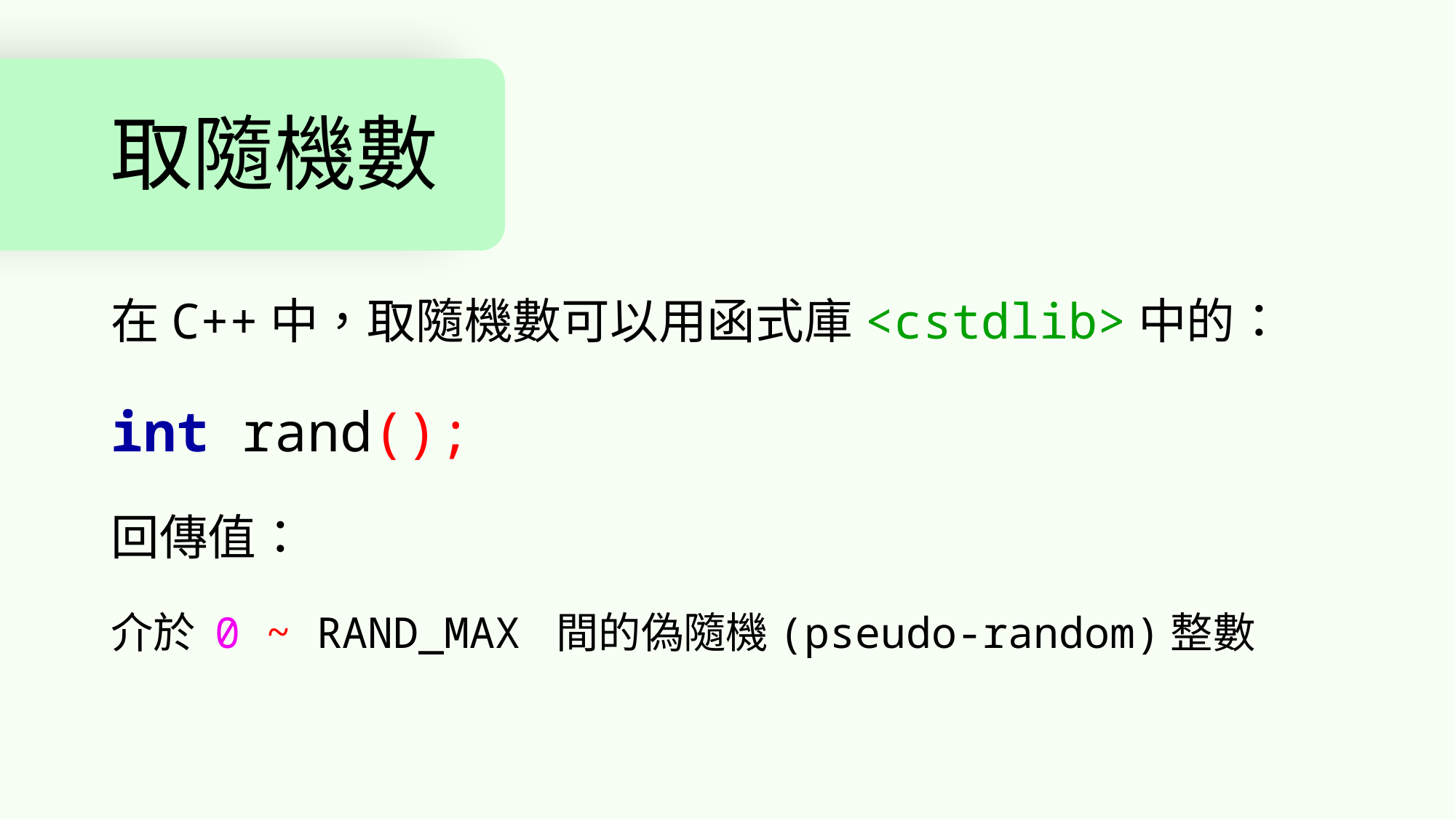

# 取隨機數
在C++中，取隨機數可以用函式庫<cstdlib>中的：
int rand();
回傳值：
介於 0 ~ RAND_MAX 間的偽隨機(pseudo-random)整數